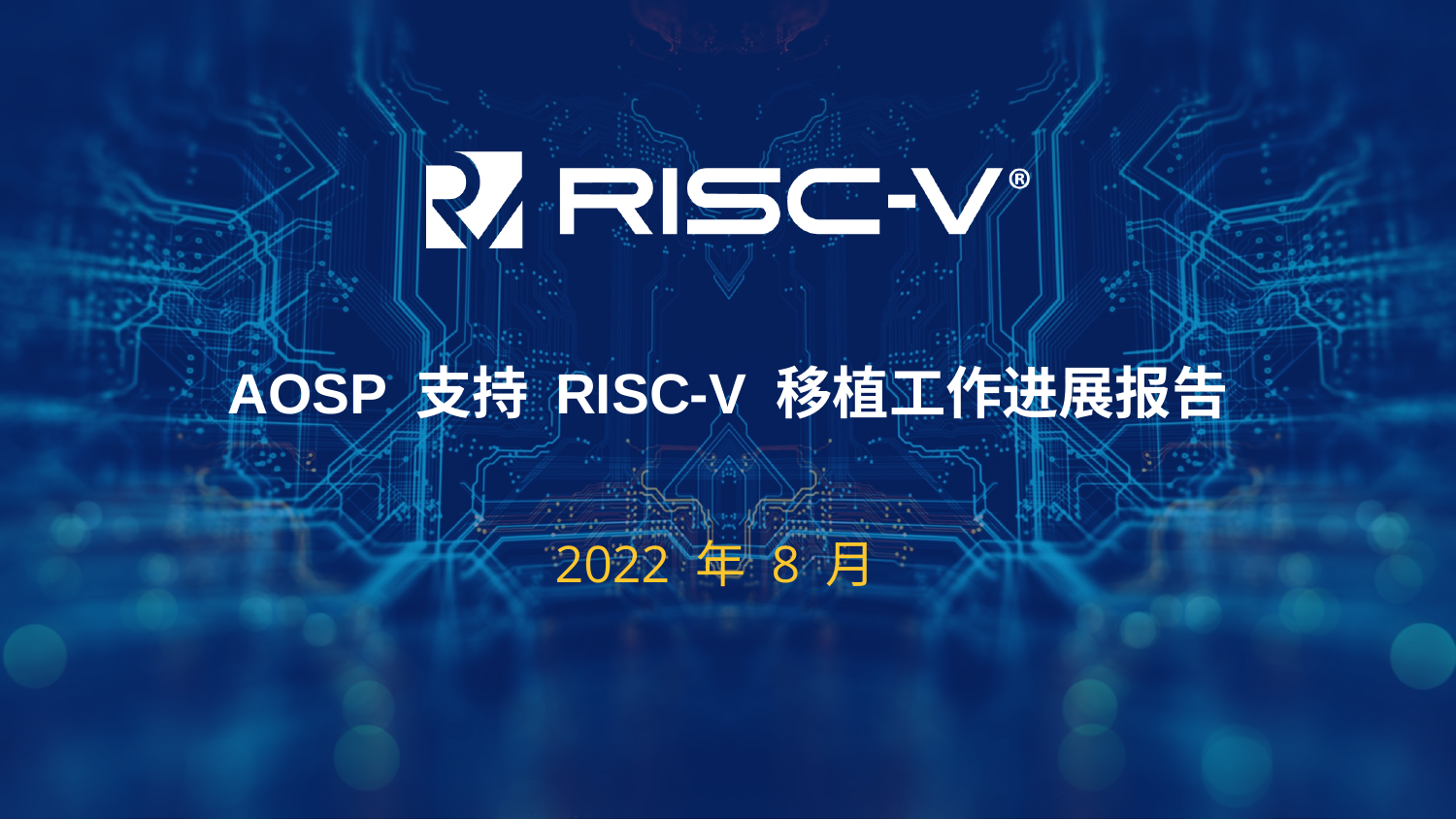

# AOSP 支持 RISC-V 移植工作进展报告
2022 年 8 月